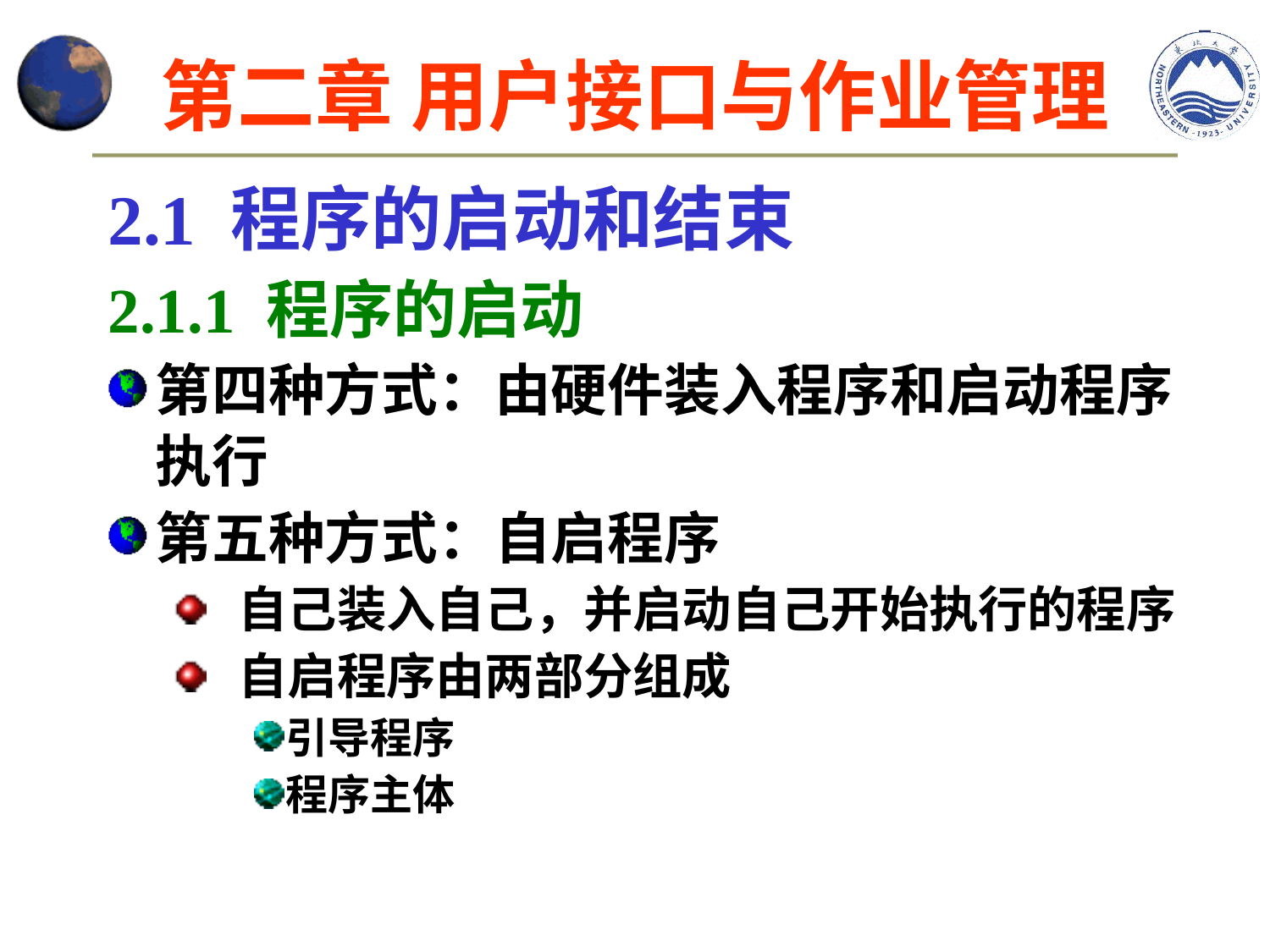

# 第二章 用户接口与作业管理
2.1 程序的启动和结束
2.1.1 程序的启动
第四种方式：由硬件装入程序和启动程序执行
第五种方式：自启程序
自己装入自己，并启动自己开始执行的程序
自启程序由两部分组成
引导程序
程序主体